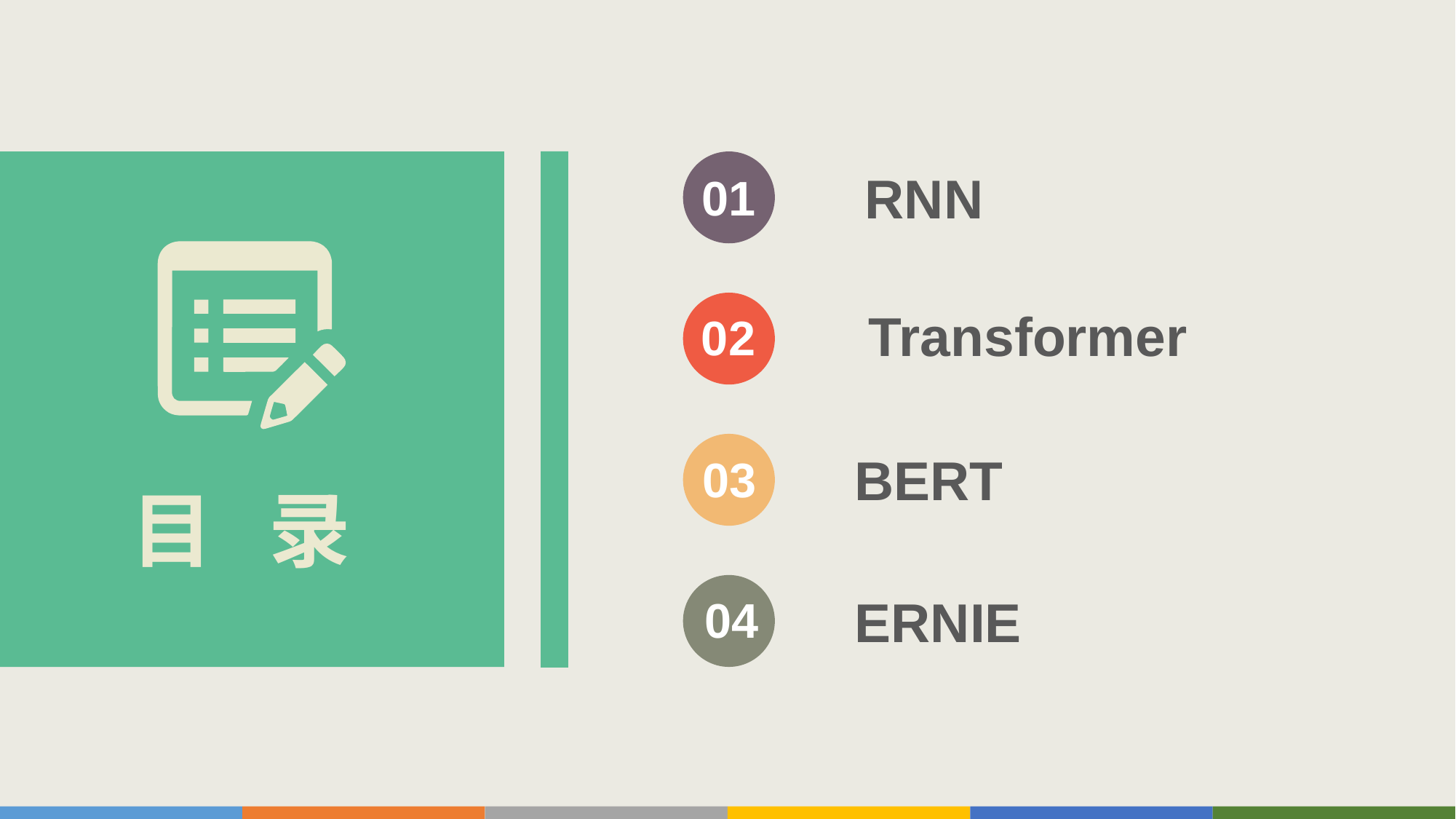

01
RNN

02
Transformer

03
BERT
目   录

04
ERNIE